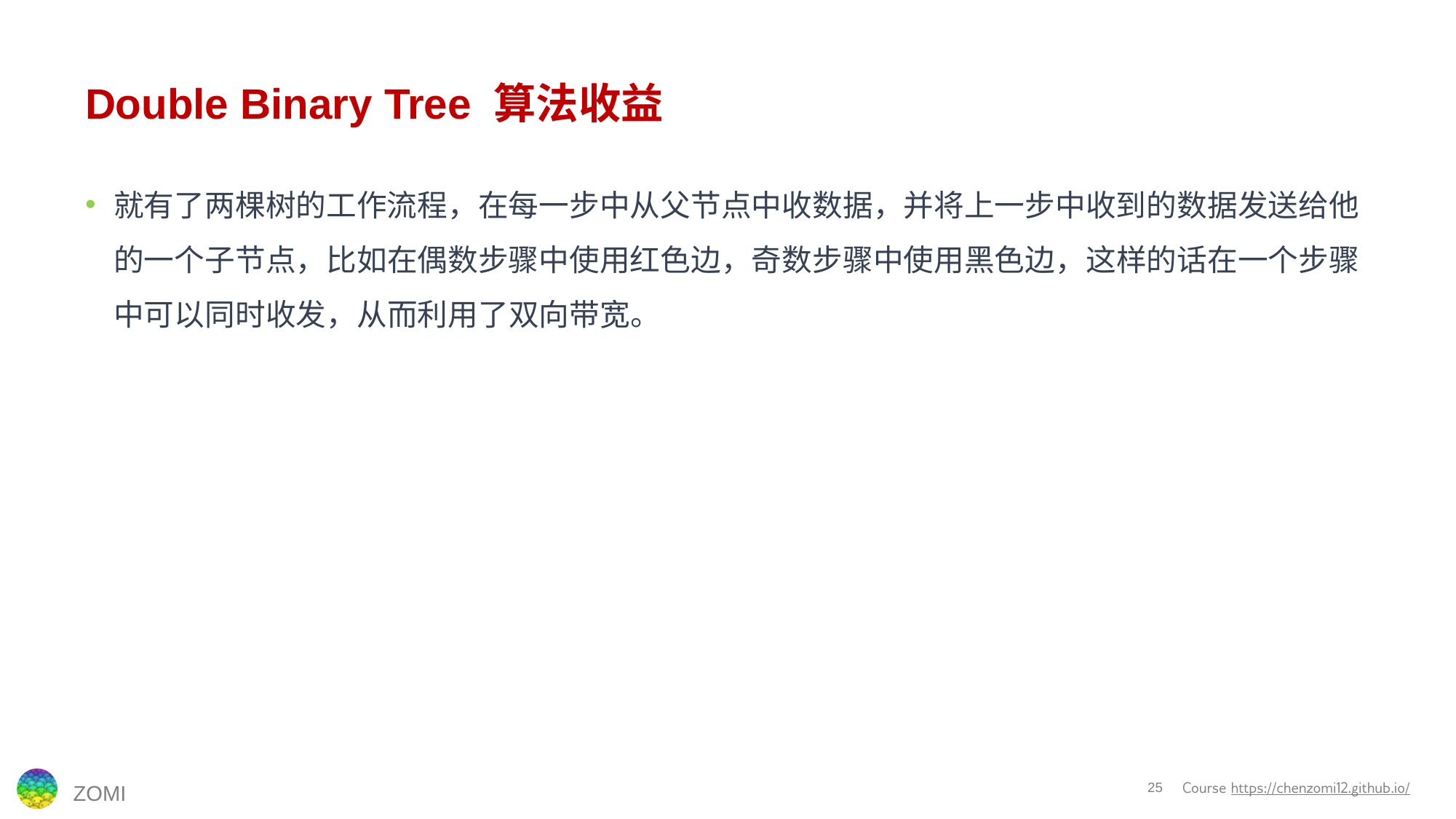

# Double Binary Tree 算法收益
就有了两棵树的工作流程，在每一步中从父节点中收数据，并将上一步中收到的数据发送给他的一个子节点，比如在偶数步骤中使用红色边，奇数步骤中使用黑色边，这样的话在一个步骤中可以同时收发，从而利用了双向带宽。